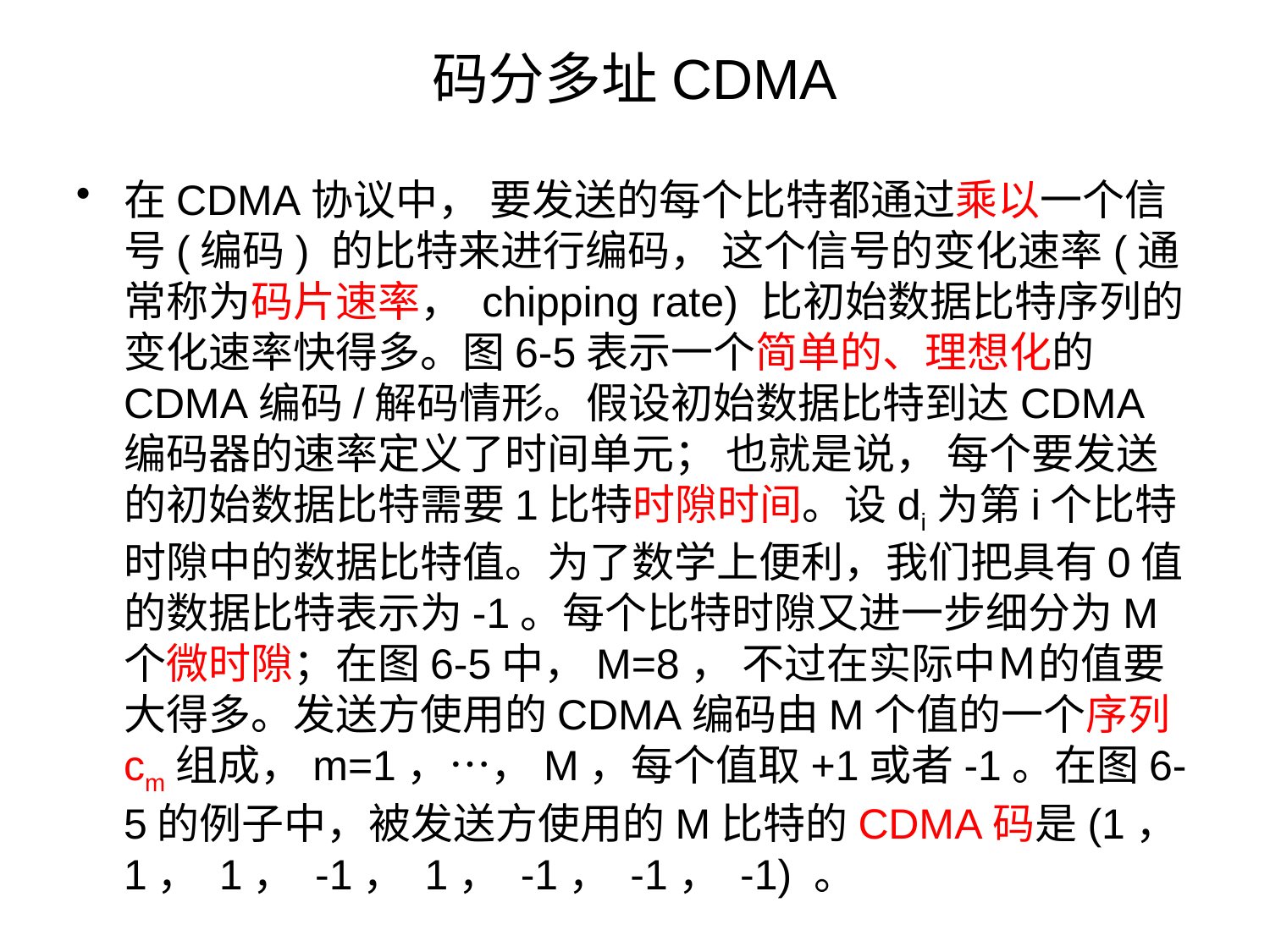

# 码分多址CDMA
在CDMA协议中， 要发送的每个比特都通过乘以一个信号(编码) 的比特来进行编码， 这个信号的变化速率(通常称为码片速率， chipping rate) 比初始数据比特序列的变化速率快得多。图6-5表示一个简单的、理想化的CDMA编码/解码情形。假设初始数据比特到达CDMA编码器的速率定义了时间单元； 也就是说， 每个要发送的初始数据比特需要1比特时隙时间。设di为第i个比特时隙中的数据比特值。为了数学上便利，我们把具有0值的数据比特表示为-1。每个比特时隙又进一步细分为M个微时隙；在图6-5中，M=8， 不过在实际中Ｍ的值要大得多。发送方使用的CDMA编码由M个值的一个序列cm组成，m=1，…，M，每个值取+1或者-1。在图6-5的例子中，被发送方使用的M比特的CDMA码是(1， 1， 1， -1， 1， -1， -1， -1) 。